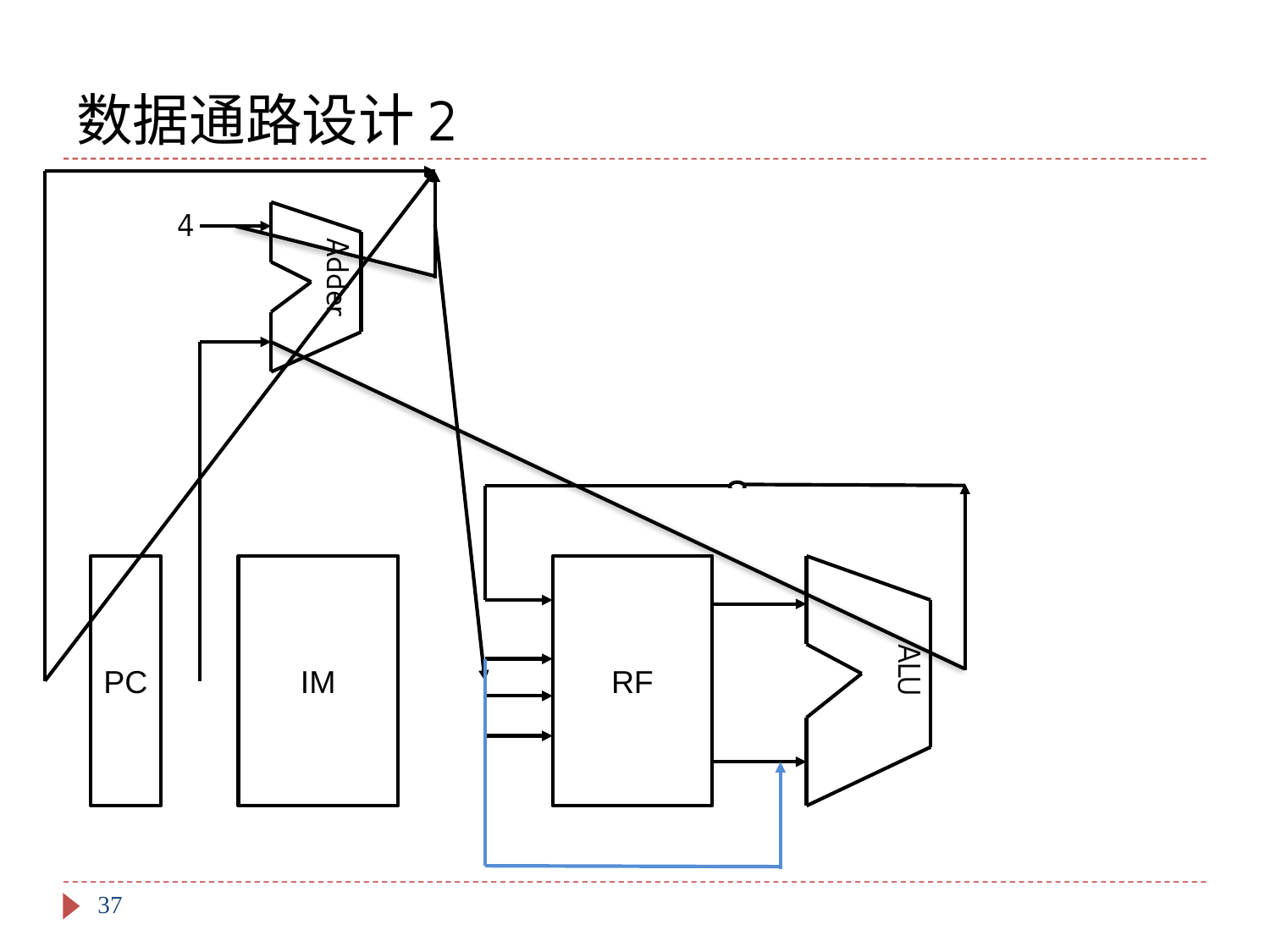

# 数据通路设计2
4
Adder

PC
IM
RF
ALU
37